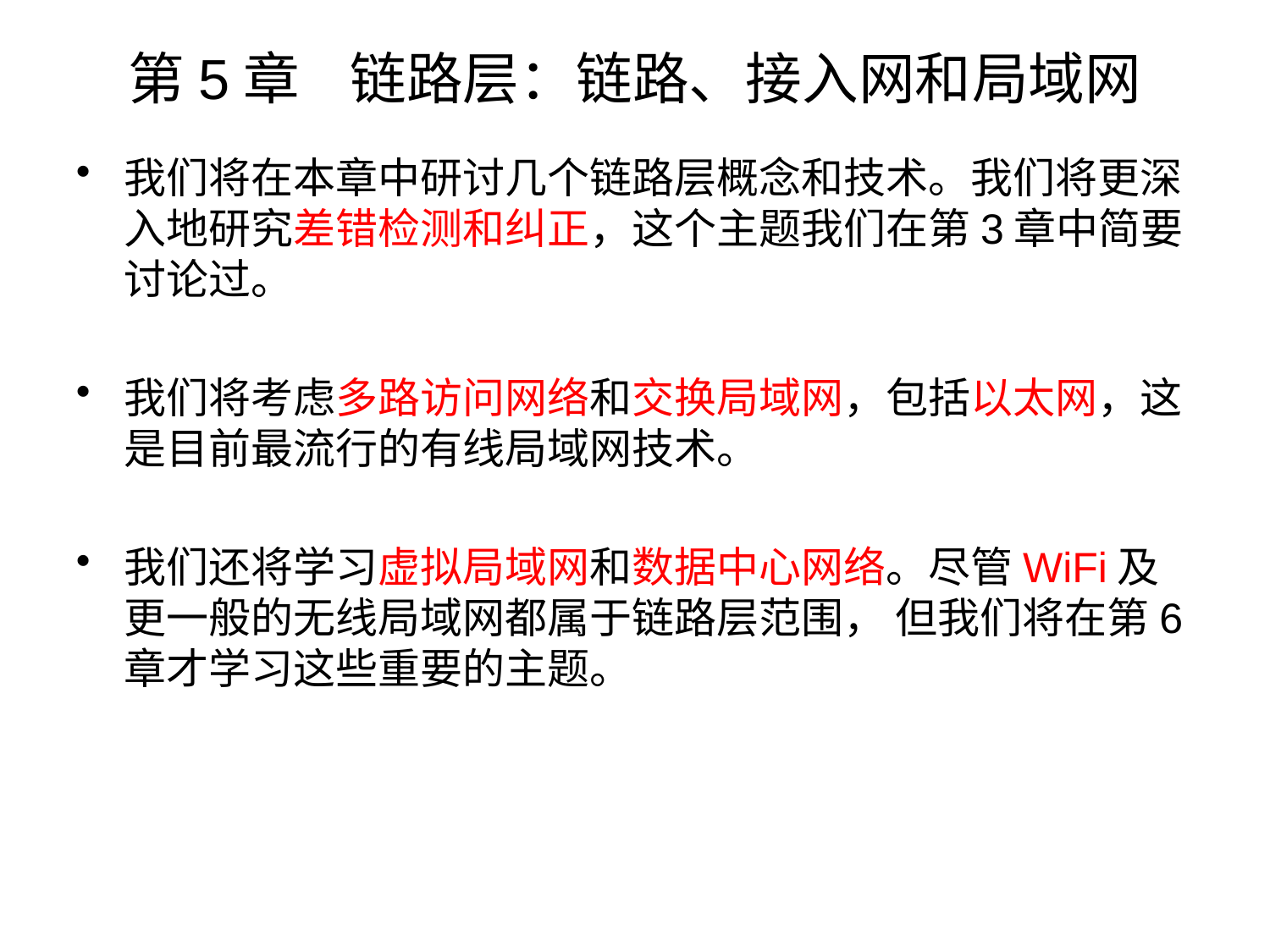

# 第5章    链路层：链路、接入网和局域网
我们将在本章中研讨几个链路层概念和技术。我们将更深入地研究差错检测和纠正，这个主题我们在第3章中简要讨论过。

我们将考虑多路访问网络和交换局域网，包括以太网，这是目前最流行的有线局域网技术。

我们还将学习虚拟局域网和数据中心网络。尽管WiFi及更一般的无线局域网都属于链路层范围， 但我们将在第6章才学习这些重要的主题。